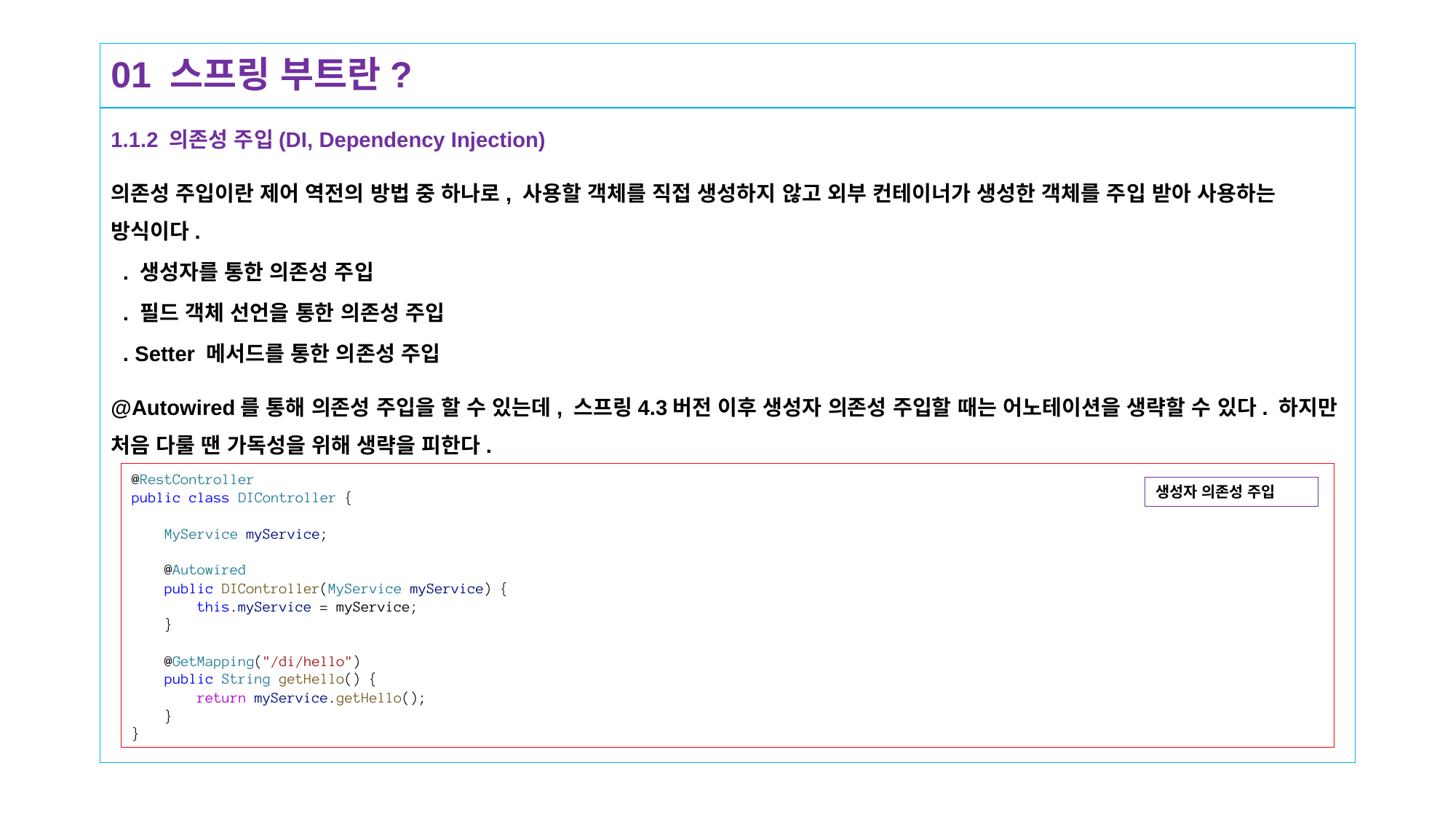

# 01 스프링 부트란?
1.1.2 의존성 주입(DI, Dependency Injection)
의존성 주입이란 제어 역전의 방법 중 하나로, 사용할 객체를 직접 생성하지 않고 외부 컨테이너가 생성한 객체를 주입 받아 사용하는 방식이다.
  . 생성자를 통한 의존성 주입
  . 필드 객체 선언을 통한 의존성 주입
  . Setter 메서드를 통한 의존성 주입
@Autowired를 통해 의존성 주입을 할 수 있는데, 스프링4.3버전 이후 생성자 의존성 주입할 때는 어노테이션을 생략할 수 있다. 하지만 처음 다룰 땐 가독성을 위해 생략을 피한다.
@RestController
public class DIController {
    MyService myService;
    @Autowired
    public DIController(MyService myService) {
        this.myService = myService;
    }
    @GetMapping("/di/hello")
    public String getHello() {
        return myService.getHello();
    }
}
생성자 의존성 주입